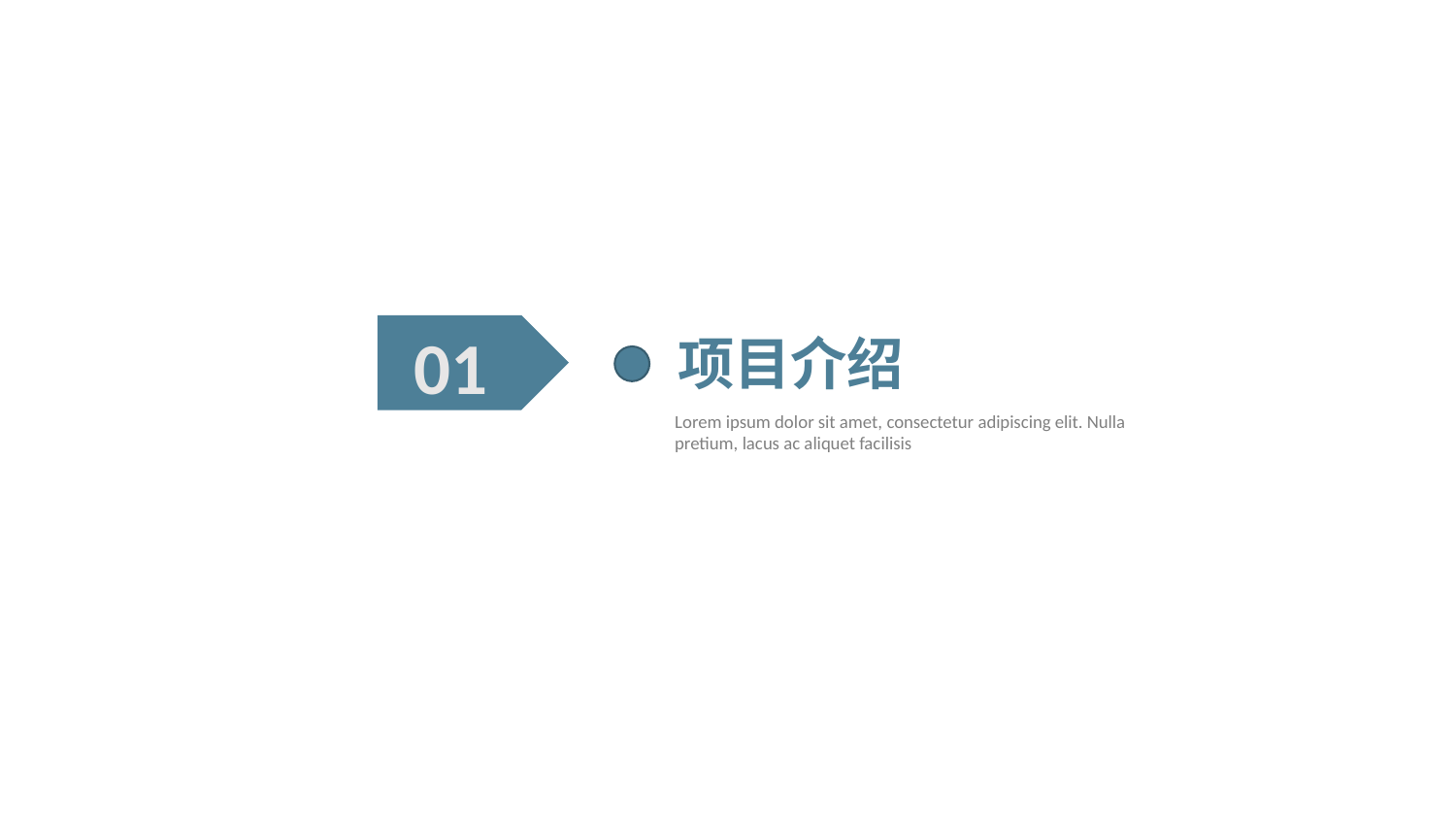

01

项目介绍
Lorem ipsum dolor sit amet, consectetur adipiscing elit. Nulla pretium, lacus ac aliquet facilisis